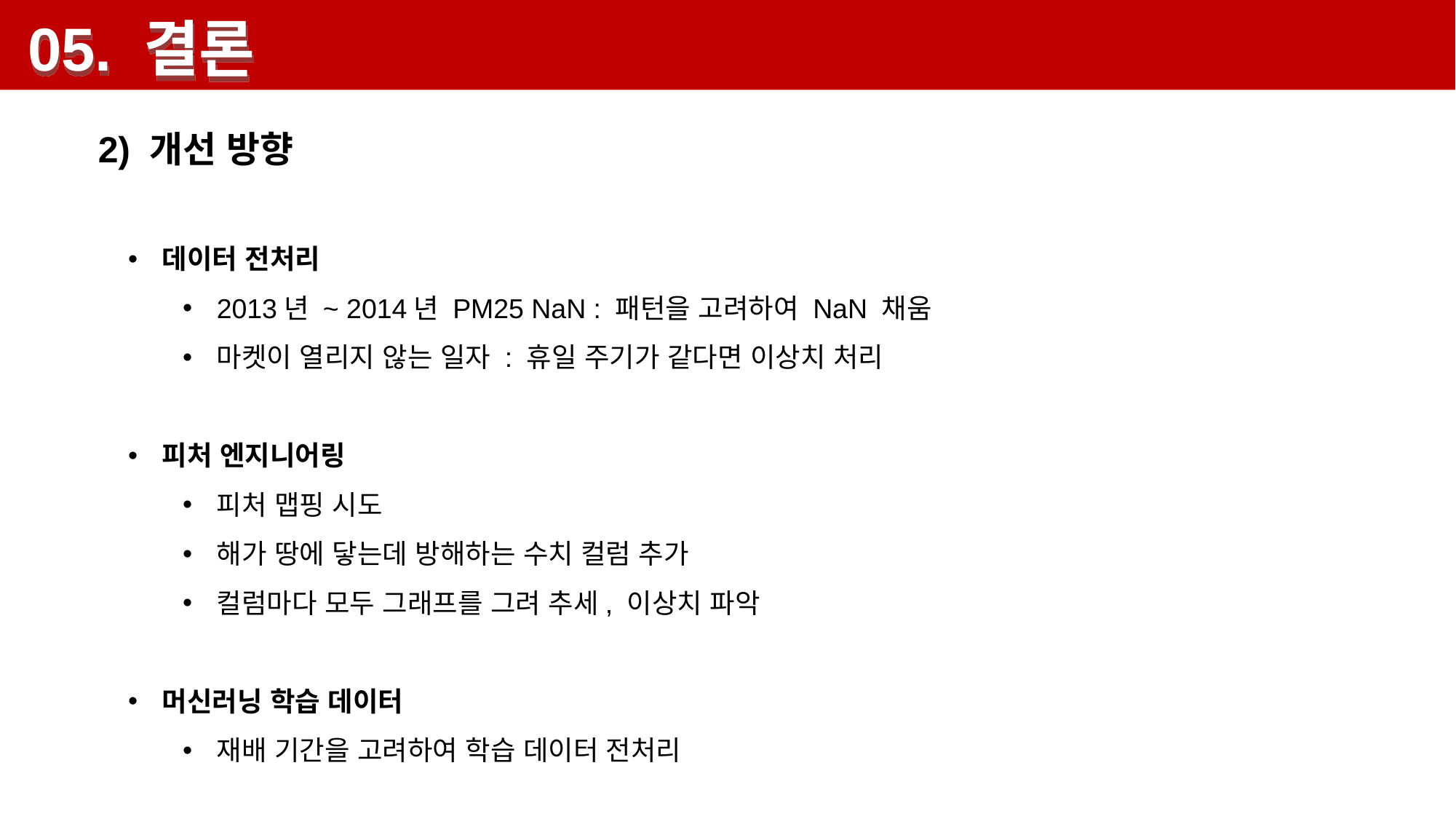

05. 결론
2) 개선 방향
데이터 전처리
2013년 ~ 2014년 PM25 NaN : 패턴을 고려하여 NaN 채움
마켓이 열리지 않는 일자 : 휴일 주기가 같다면 이상치 처리

피처 엔지니어링
피처 맵핑 시도
해가 땅에 닿는데 방해하는 수치 컬럼 추가
컬럼마다 모두 그래프를 그려 추세, 이상치 파악

머신러닝 학습 데이터
재배 기간을 고려하여 학습 데이터 전처리